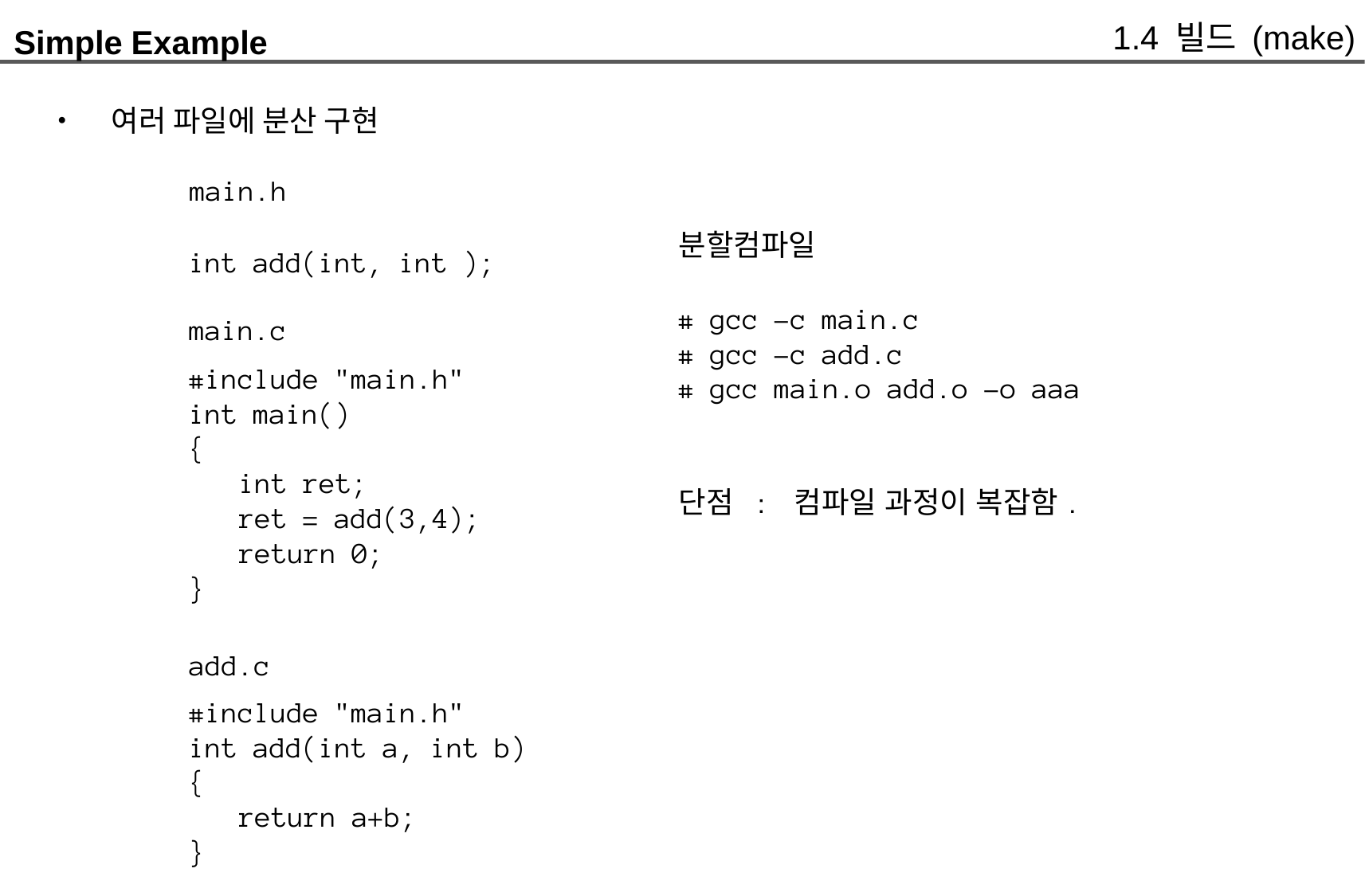

1.4 빌드 (make)
Simple Example

	•    여러 파일에 분산 구현

		main.h

분할컴파일

#  gcc  -c  main.c
#  gcc  -c  add.c
#  gcc  main.o  add.o  -o  aaa

단점  : 컴파일 과정이 복잡함.
int  add(int,  int  );

main.c

#include  "main.h"
int  main()
{
	int  ret;
	ret  =  add(3,4);
	return  0;
}

add.c

#include  "main.h"
int  add(int  a,  int  b)
{
	return  a+b;
}